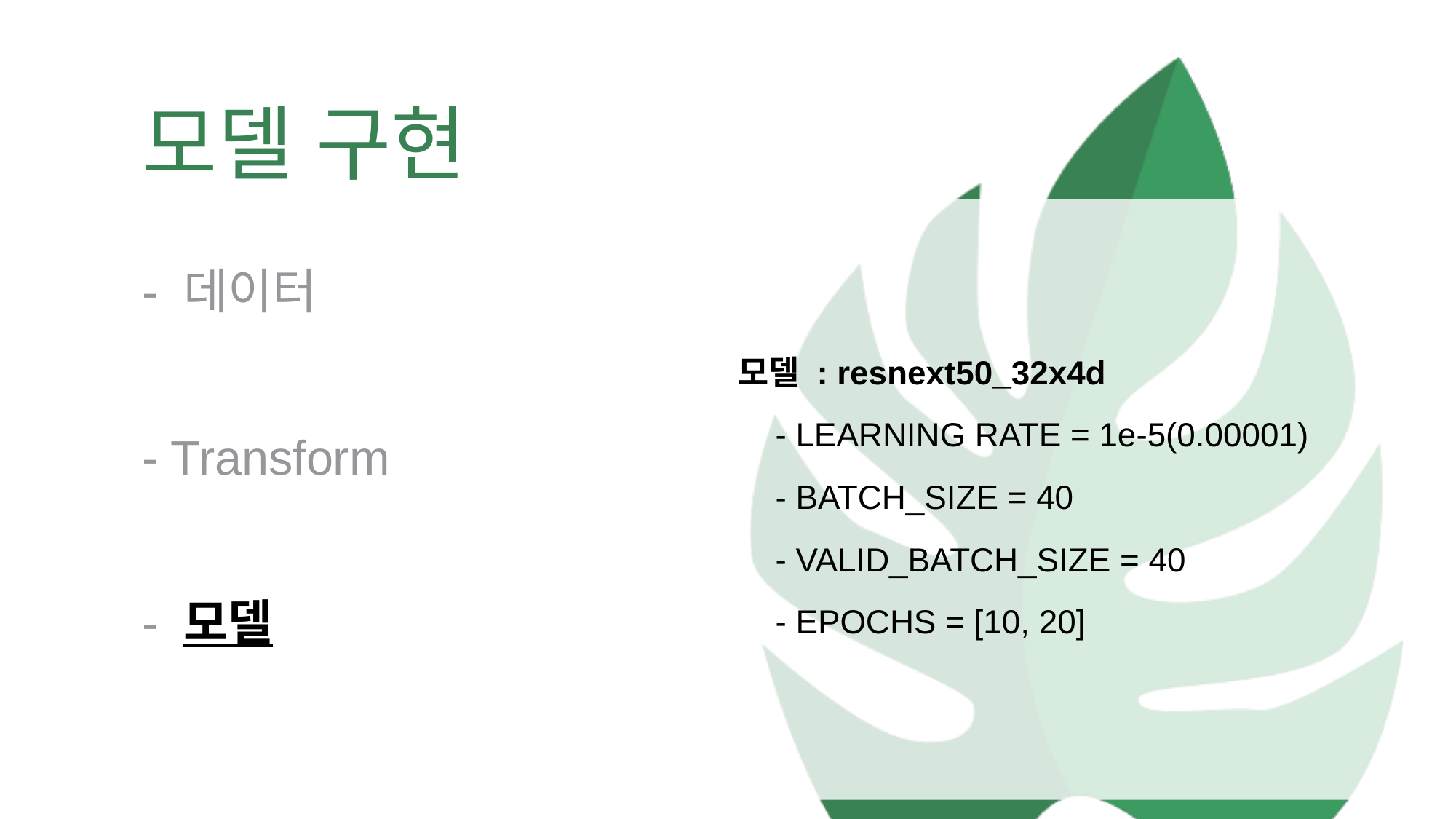

모델 구현
모델 : resnext50_32x4d
    - LEARNING RATE = 1e-5(0.00001)
    - BATCH_SIZE = 40
    - VALID_BATCH_SIZE = 40
    - EPOCHS = [10, 20]
- 데이터

- Transform

- 모델